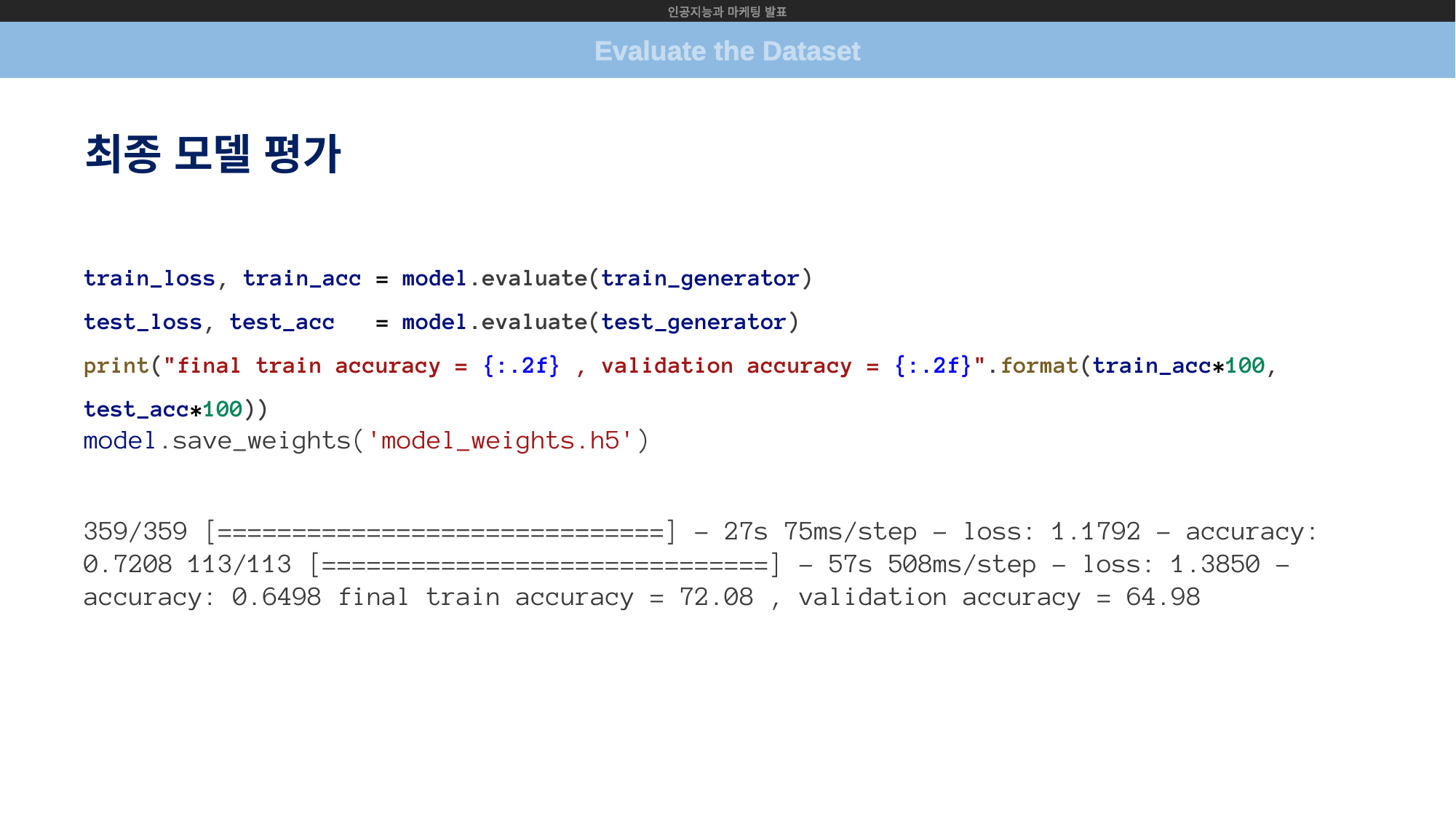

인공지능과 마케팅 발표

Evaluate the Dataset
최종 모델 평가

train_loss, train_acc = model.evaluate(train_generator)
test_loss, test_acc   = model.evaluate(test_generator)
print("final train accuracy = {:.2f} , validation accuracy = {:.2f}".format(train_acc*100, test_acc*100))
model.save_weights('model_weights.h5')

359/359 [==============================] - 27s 75ms/step - loss: 1.1792 - accuracy: 0.7208 113/113 [==============================] - 57s 508ms/step - loss: 1.3850 - accuracy: 0.6498 final train accuracy = 72.08 , validation accuracy = 64.98